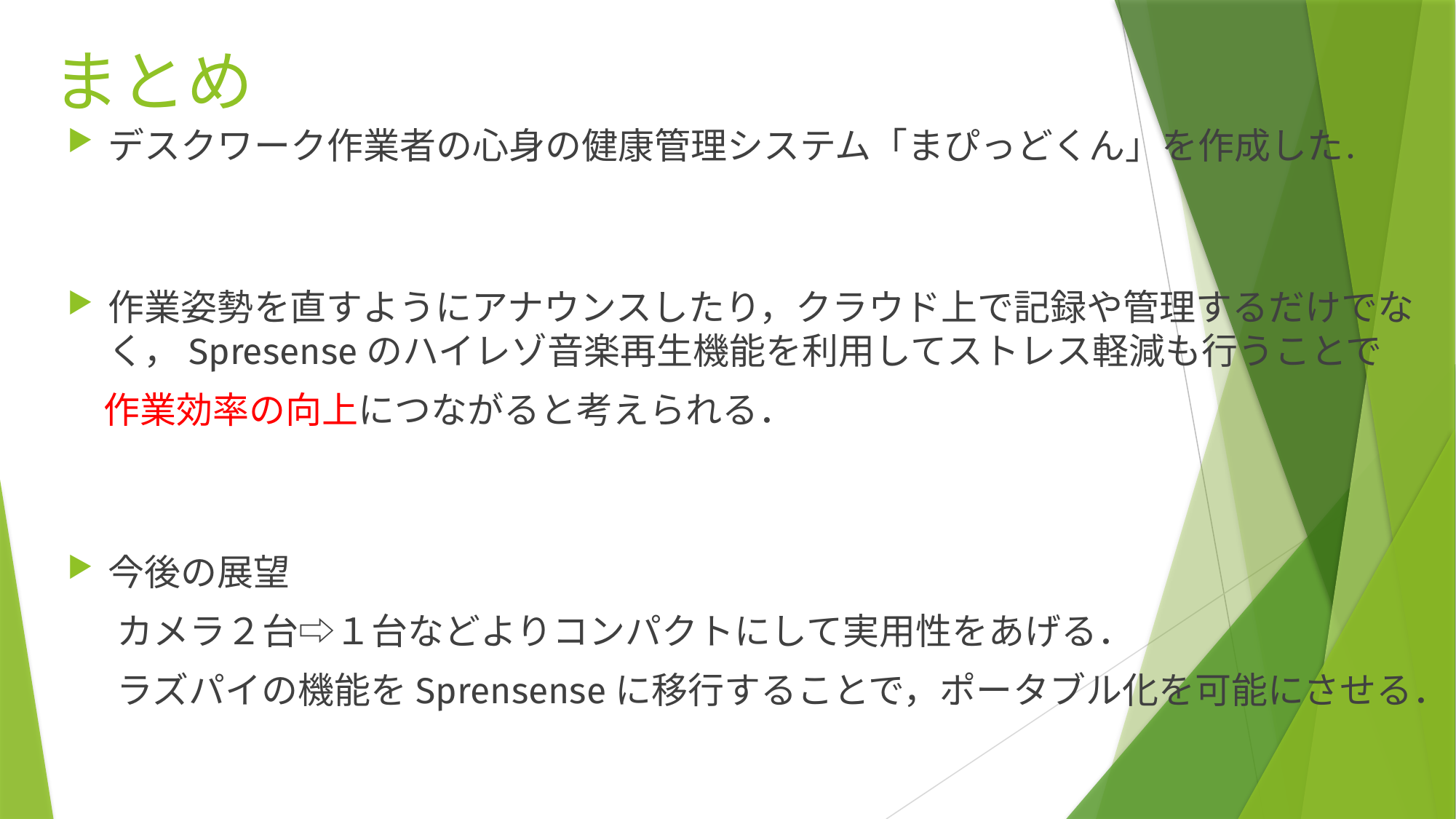

# まとめ
デスクワーク作業者の心身の健康管理システム「まぴっどくん」を作成した．

作業姿勢を直すようにアナウンスしたり，クラウド上で記録や管理するだけでなく，Spresenseのハイレゾ音楽再生機能を利用してストレス軽減も行うことで
　作業効率の向上につながると考えられる．

今後の展望
     カメラ２台⇨１台などよりコンパクトにして実用性をあげる．
     ラズパイの機能をSprensenseに移行することで，ポータブル化を可能にさせる．